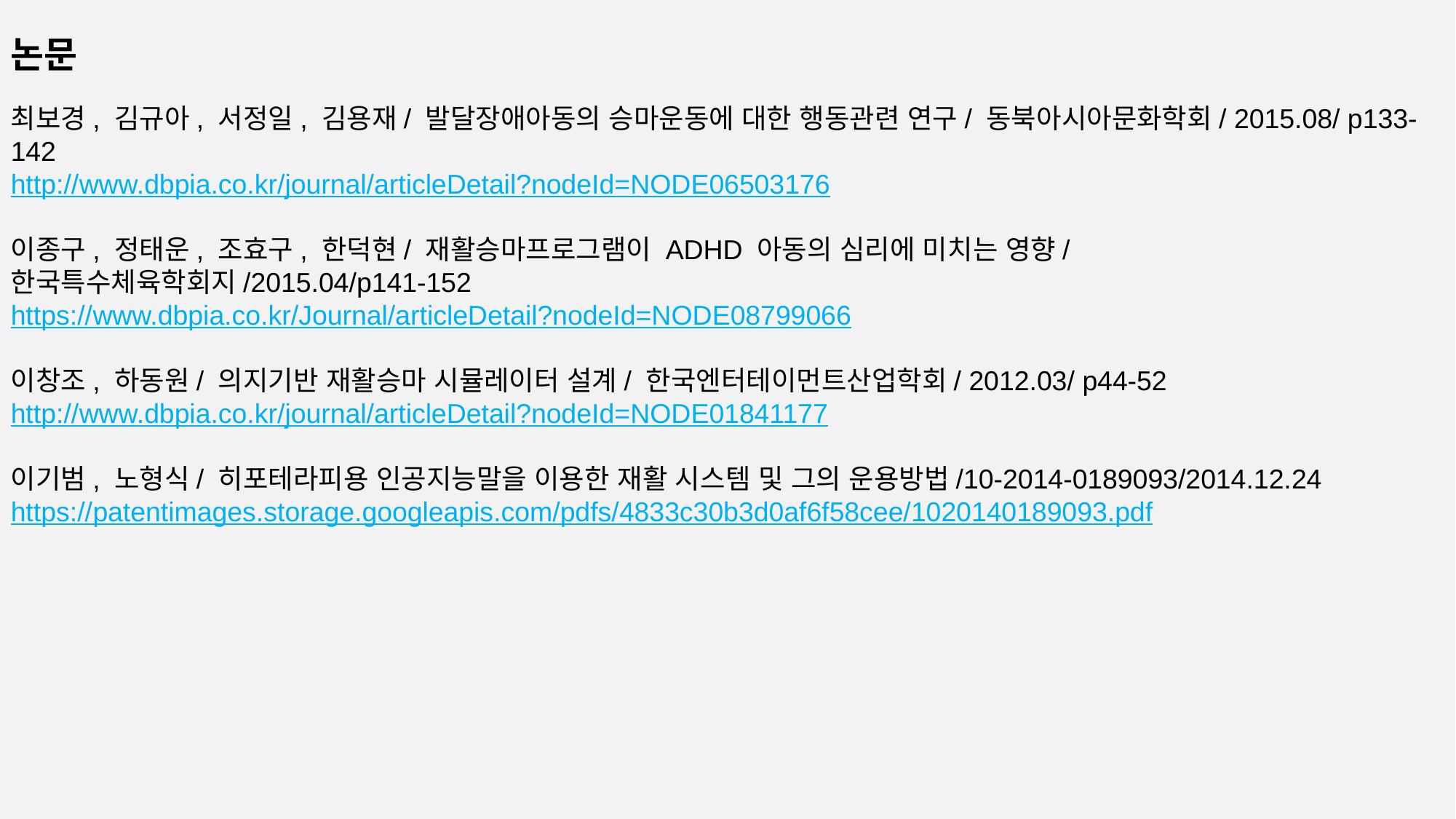

논문
최보경, 김규아, 서정일, 김용재/ 발달장애아동의 승마운동에 대한 행동관련 연구/ 동북아시아문화학회/ 2015.08/ p133-142
http://www.dbpia.co.kr/journal/articleDetail?nodeId=NODE06503176

이종구, 정태운, 조효구, 한덕현/ 재활승마프로그램이 ADHD 아동의 심리에 미치는 영향/ 한국특수체육학회지/2015.04/p141-152
https://www.dbpia.co.kr/Journal/articleDetail?nodeId=NODE08799066

이창조, 하동원/ 의지기반 재활승마 시뮬레이터 설계/ 한국엔터테이먼트산업학회/ 2012.03/ p44-52
http://www.dbpia.co.kr/journal/articleDetail?nodeId=NODE01841177

이기범, 노형식/ 히포테라피용 인공지능말을 이용한 재활 시스템 및 그의 운용방법/10-2014-0189093/2014.12.24
https://patentimages.storage.googleapis.com/pdfs/4833c30b3d0af6f58cee/1020140189093.pdf